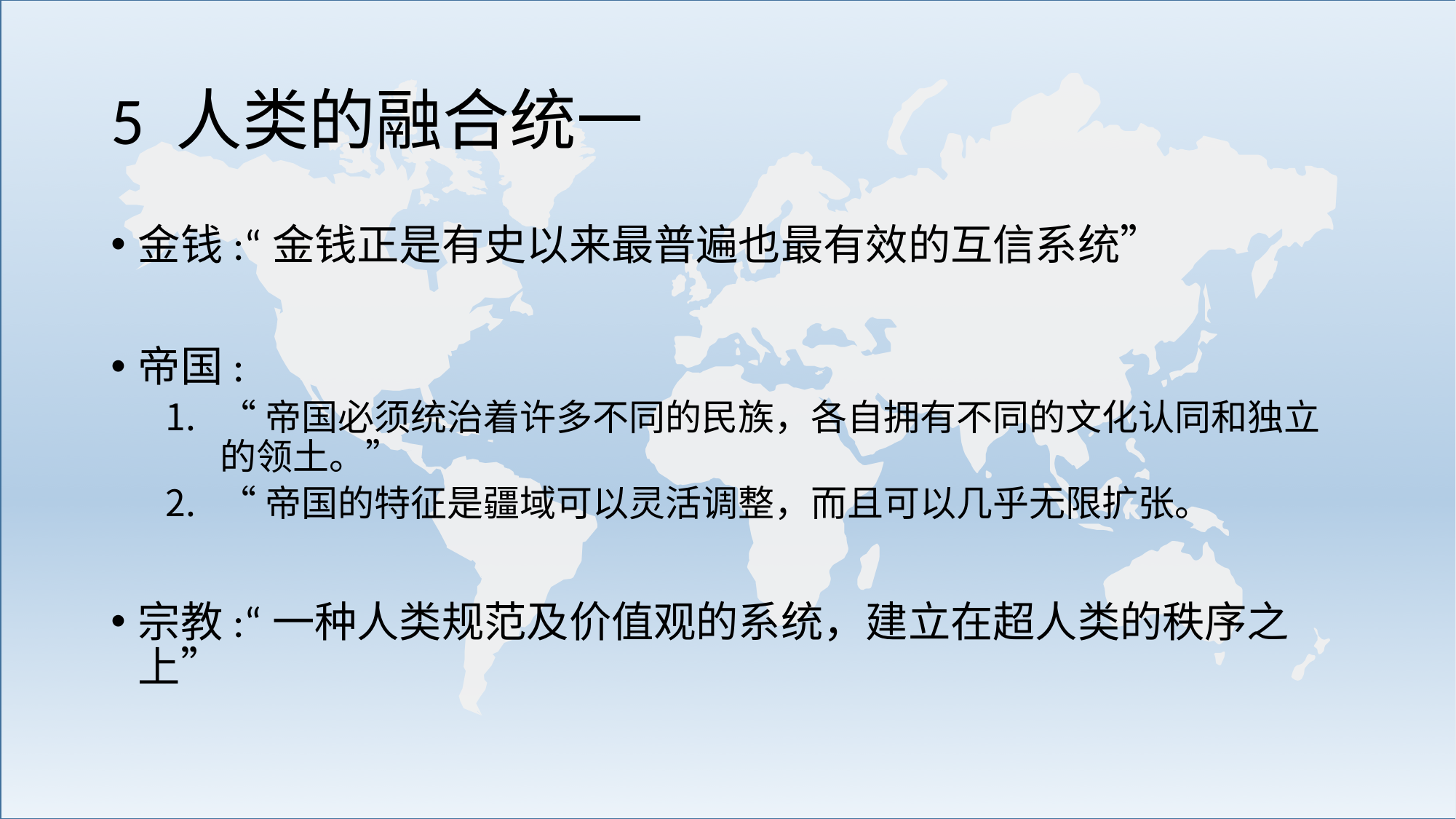

# 5 人类的融合统一
金钱:“金钱正是有史以来最普遍也最有效的互信系统”

帝国:
“帝国必须统治着许多不同的民族，各自拥有不同的文化认同和独立的领土。”
“帝国的特征是疆域可以灵活调整，而且可以几乎无限扩张。

宗教:“一种人类规范及价值观的系统，建立在超人类的秩序之上”